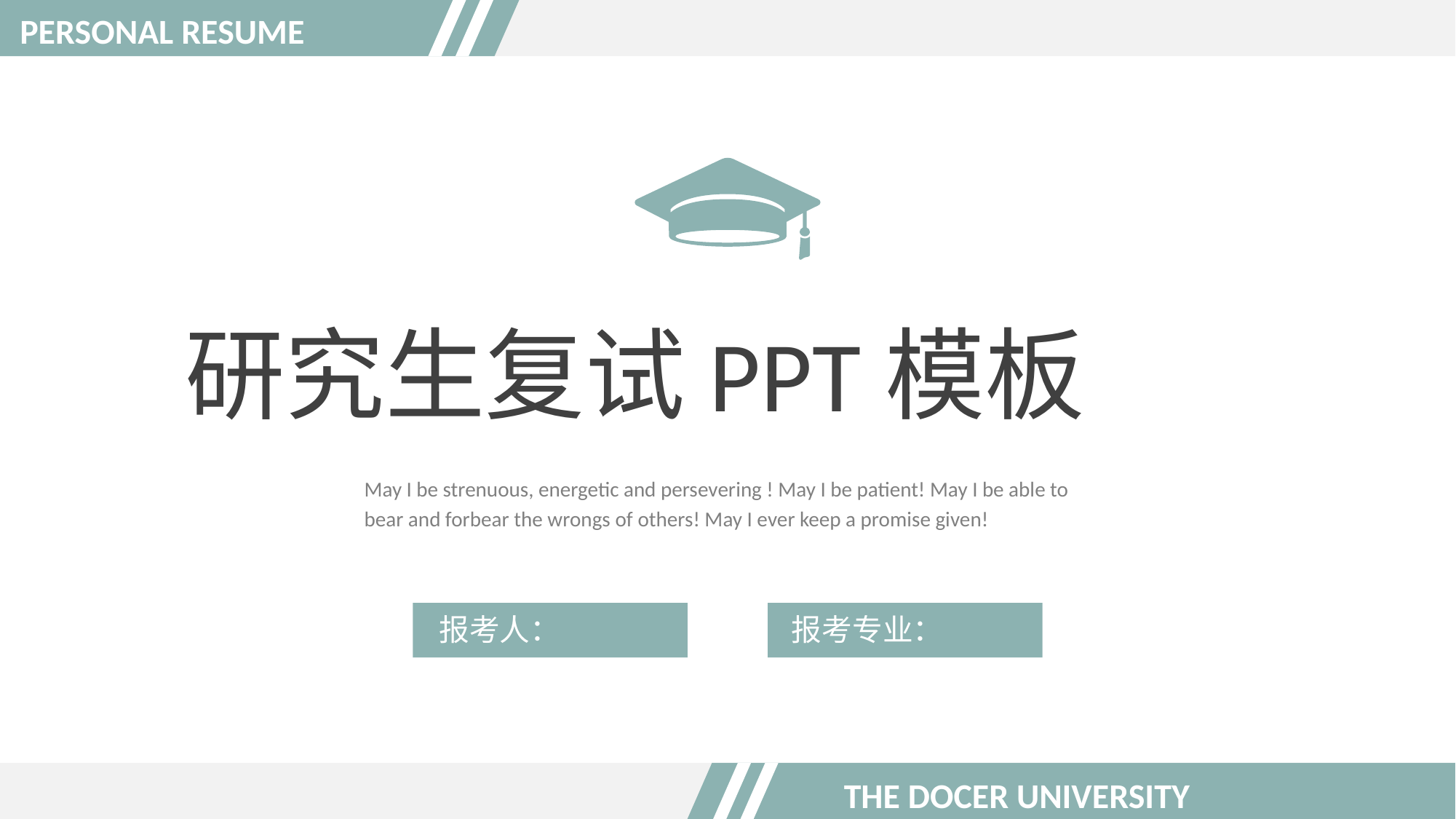

PERSONAL RESUME

研究生复试PPT模板
May I be strenuous, energetic and persevering ! May I be patient! May I be able to bear and forbear the wrongs of others! May I ever keep a promise given!

报考人：
报考专业：

THE DOCER UNIVERSITY